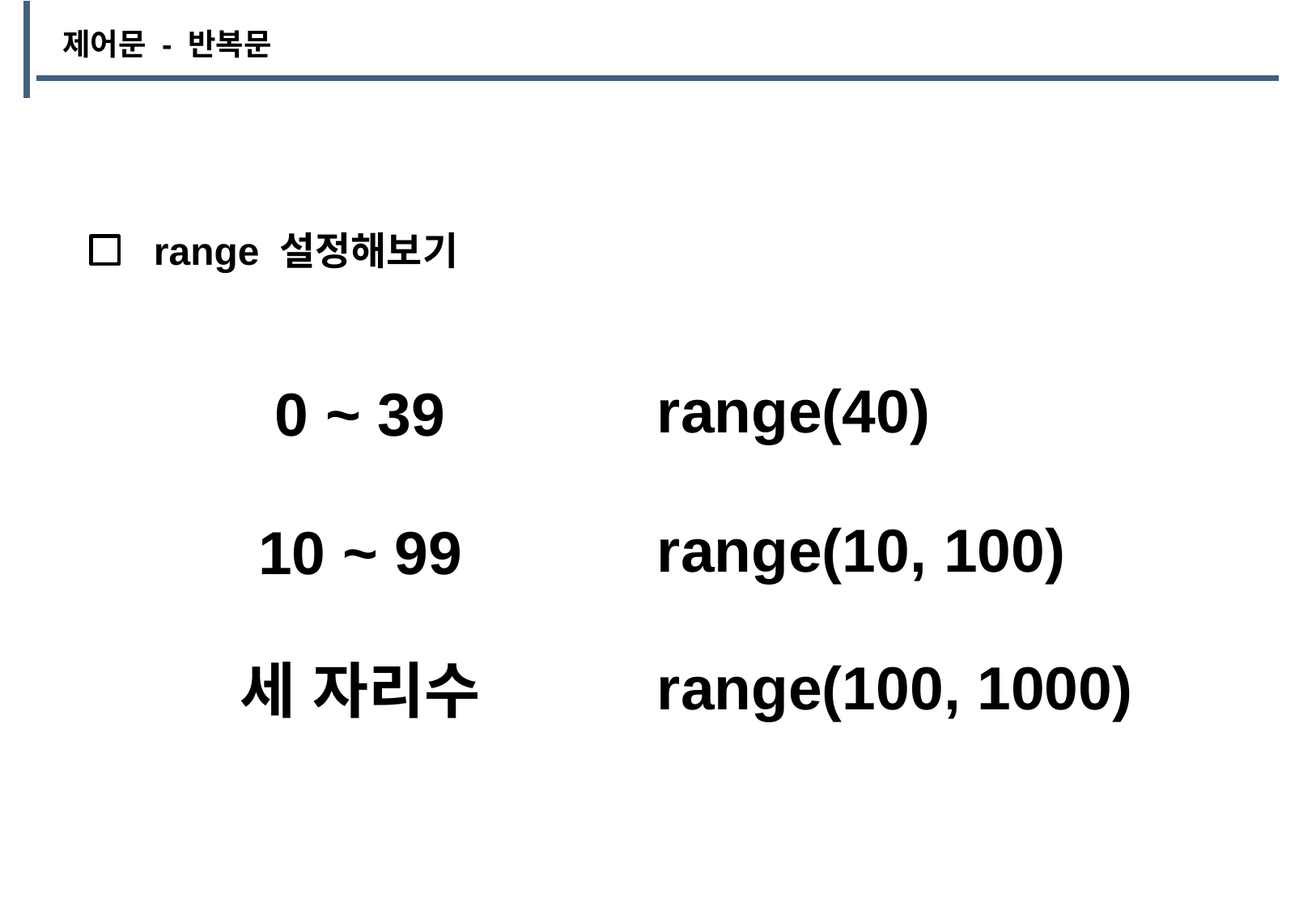

제어문 - 반복문

range 설정해보기

range(40)
range(10, 100)
range(100, 1000)
0 ~ 39
10 ~ 99
세 자리수